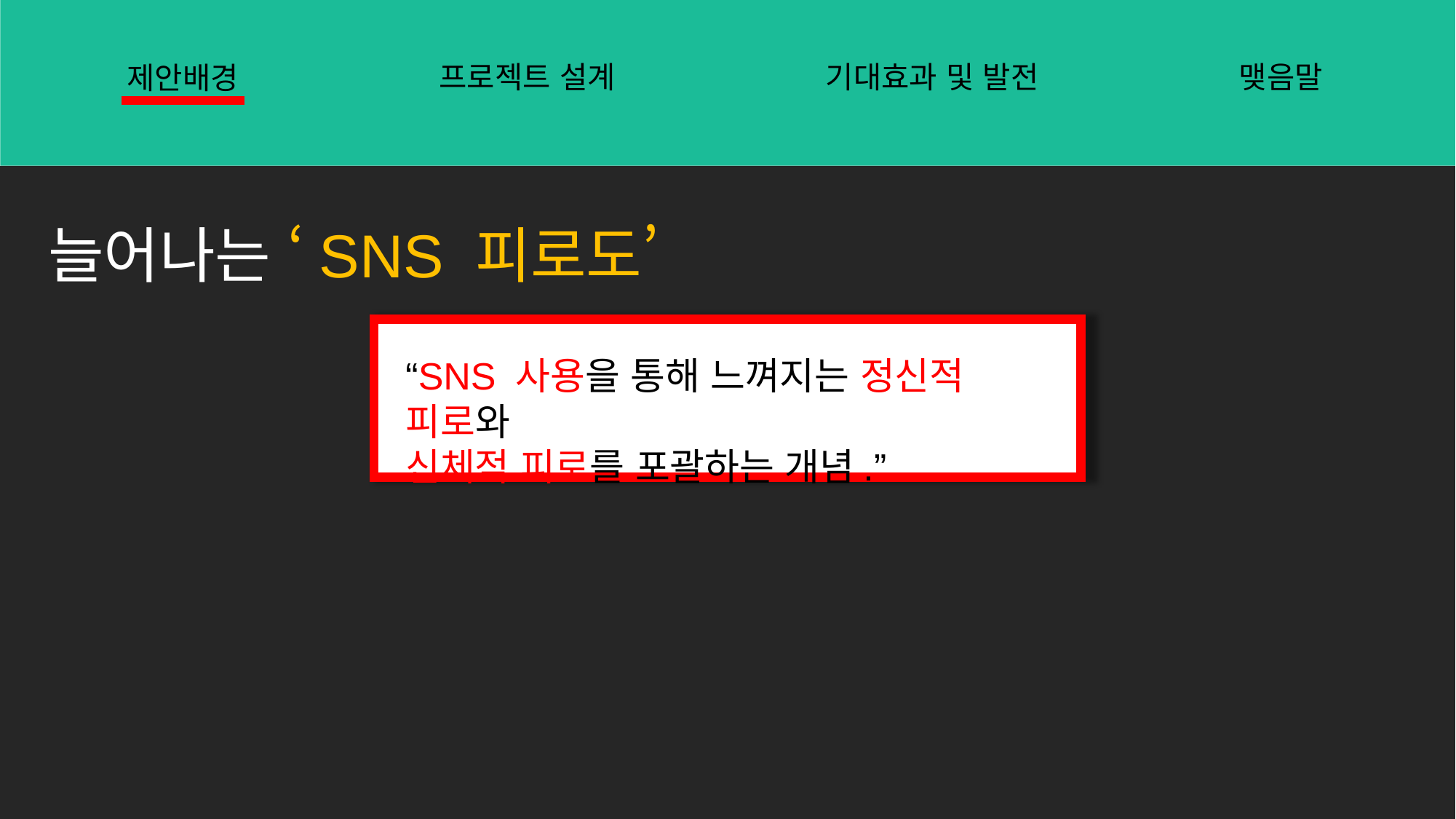

프로젝트 설계
기대효과 및 발전
맺음말
제안배경

늘어나는 ‘SNS 피로도’

“SNS 사용을 통해 느껴지는 정신적 피로와
신체적 피로를 포괄하는 개념.”